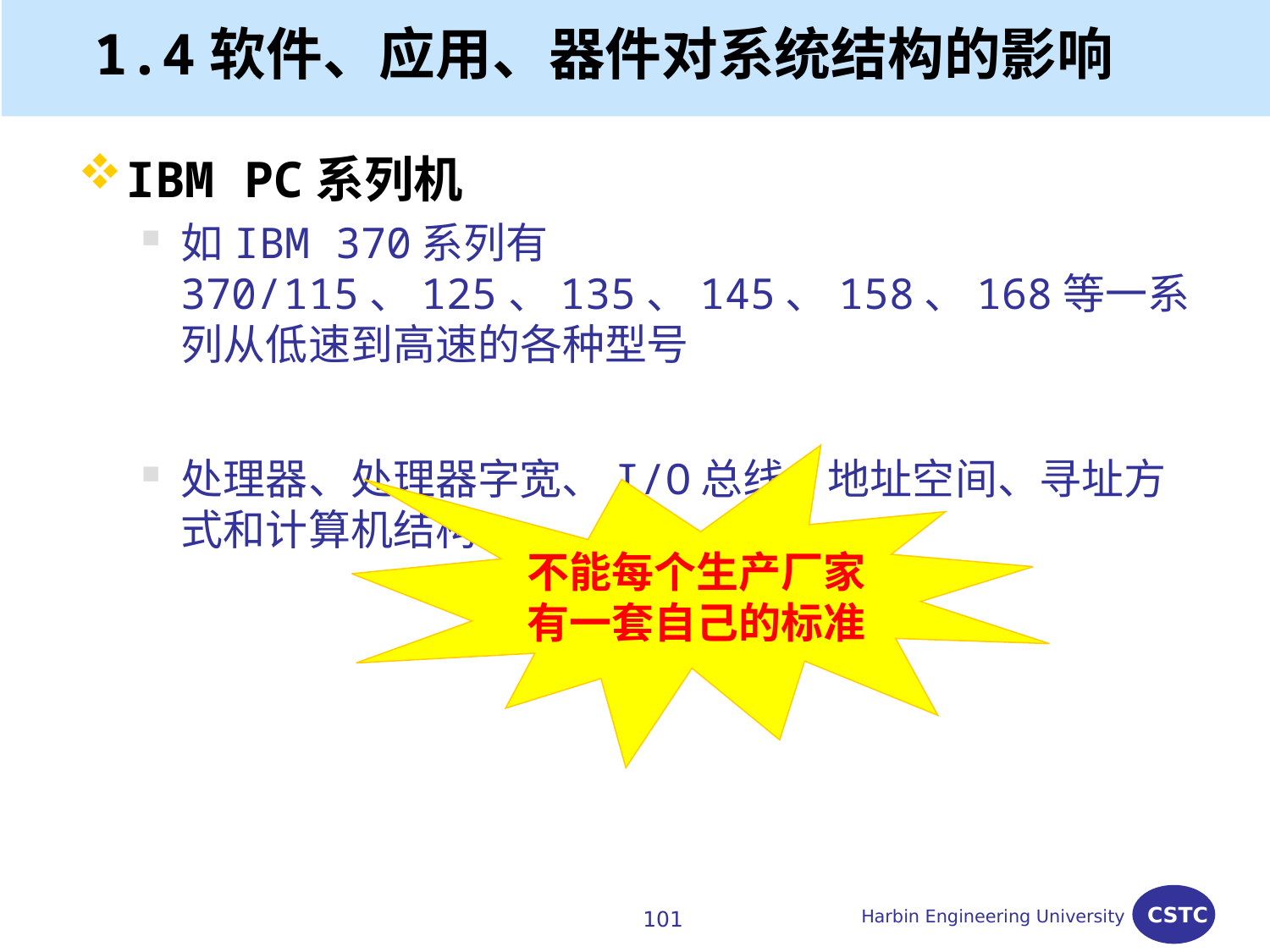

# 1.4软件、应用、器件对系统结构的影响
IBM PC系列机
如IBM 370系列有370/115、125、135、145、158、168等一系列从低速到高速的各种型号

处理器、处理器字宽、I/O总线、地址空间、寻址方式和计算机结构。

不能每个生产厂家
有一套自己的标准
101
Harbin Engineering University